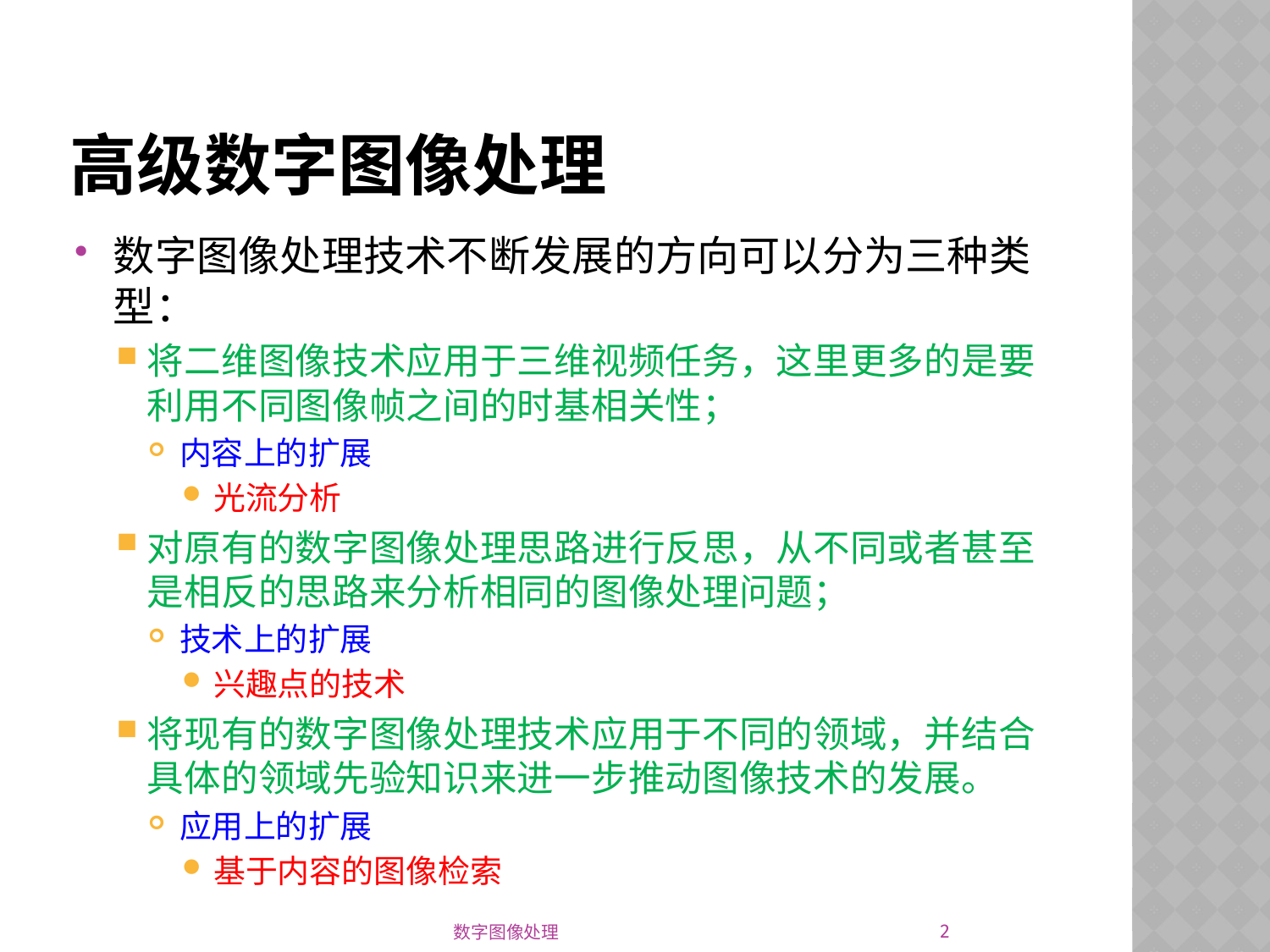

# 高级数字图像处理
数字图像处理技术不断发展的方向可以分为三种类型：
将二维图像技术应用于三维视频任务，这里更多的是要利用不同图像帧之间的时基相关性；
内容上的扩展
光流分析
对原有的数字图像处理思路进行反思，从不同或者甚至是相反的思路来分析相同的图像处理问题；
技术上的扩展
兴趣点的技术
将现有的数字图像处理技术应用于不同的领域，并结合具体的领域先验知识来进一步推动图像技术的发展。
应用上的扩展
基于内容的图像检索
2
数字图像处理